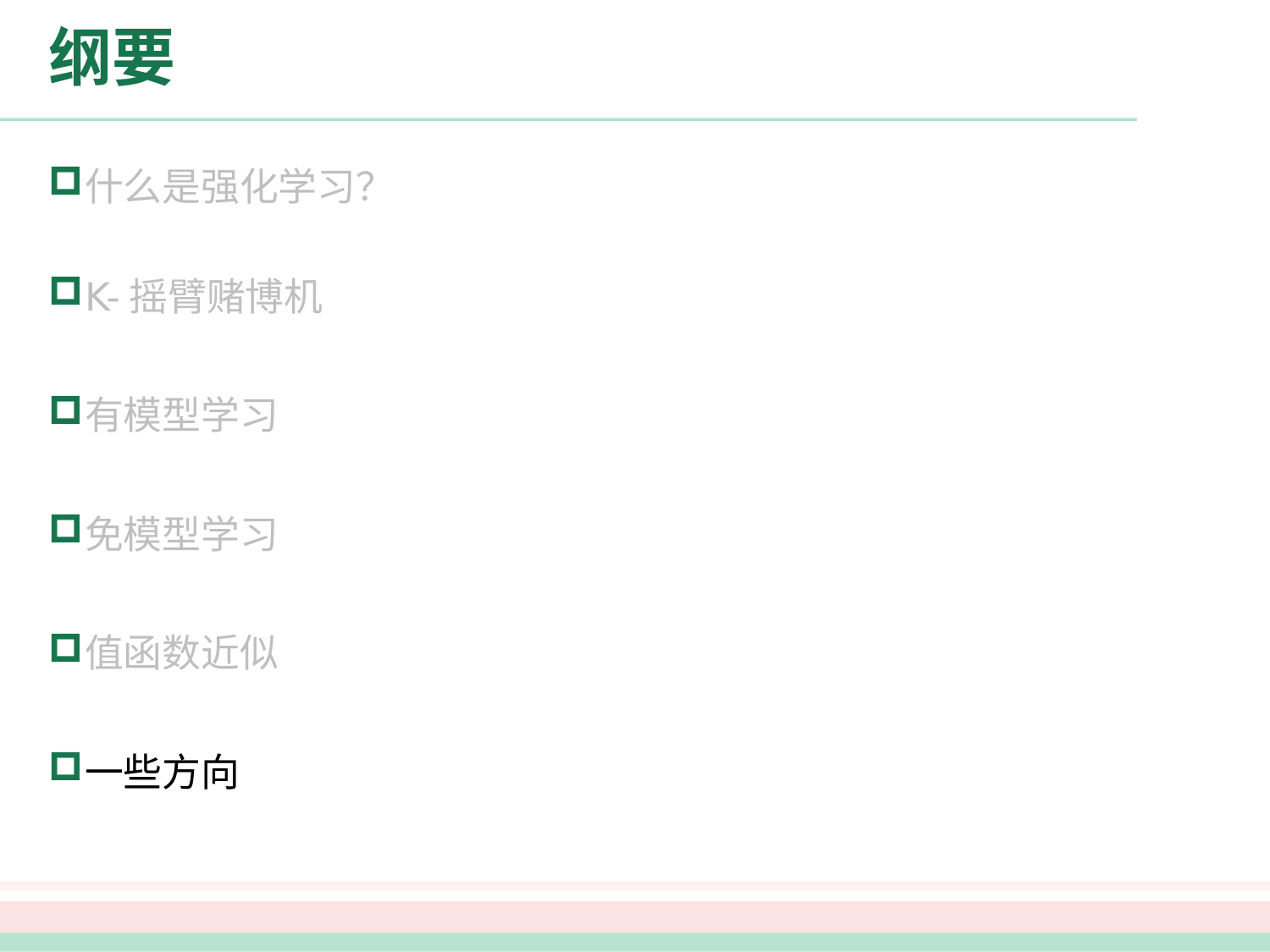

# 纲要
什么是强化学习？

K-摇臂赌博机

有模型学习

免模型学习

值函数近似

一些方向